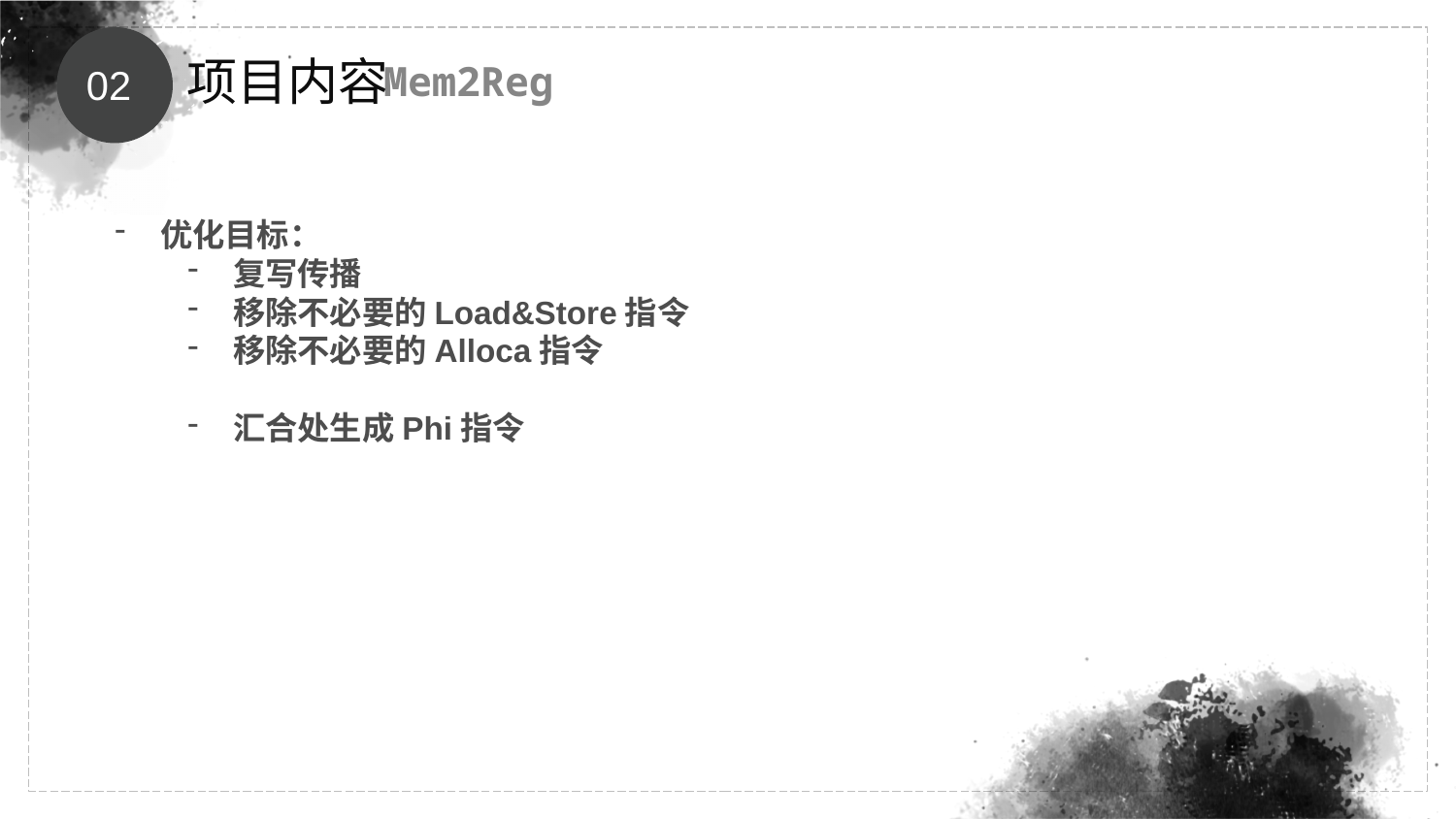

项目内容
02
Mem2Reg
优化目标：
复写传播
移除不必要的Load&Store指令
移除不必要的Alloca指令

汇合处生成Phi指令